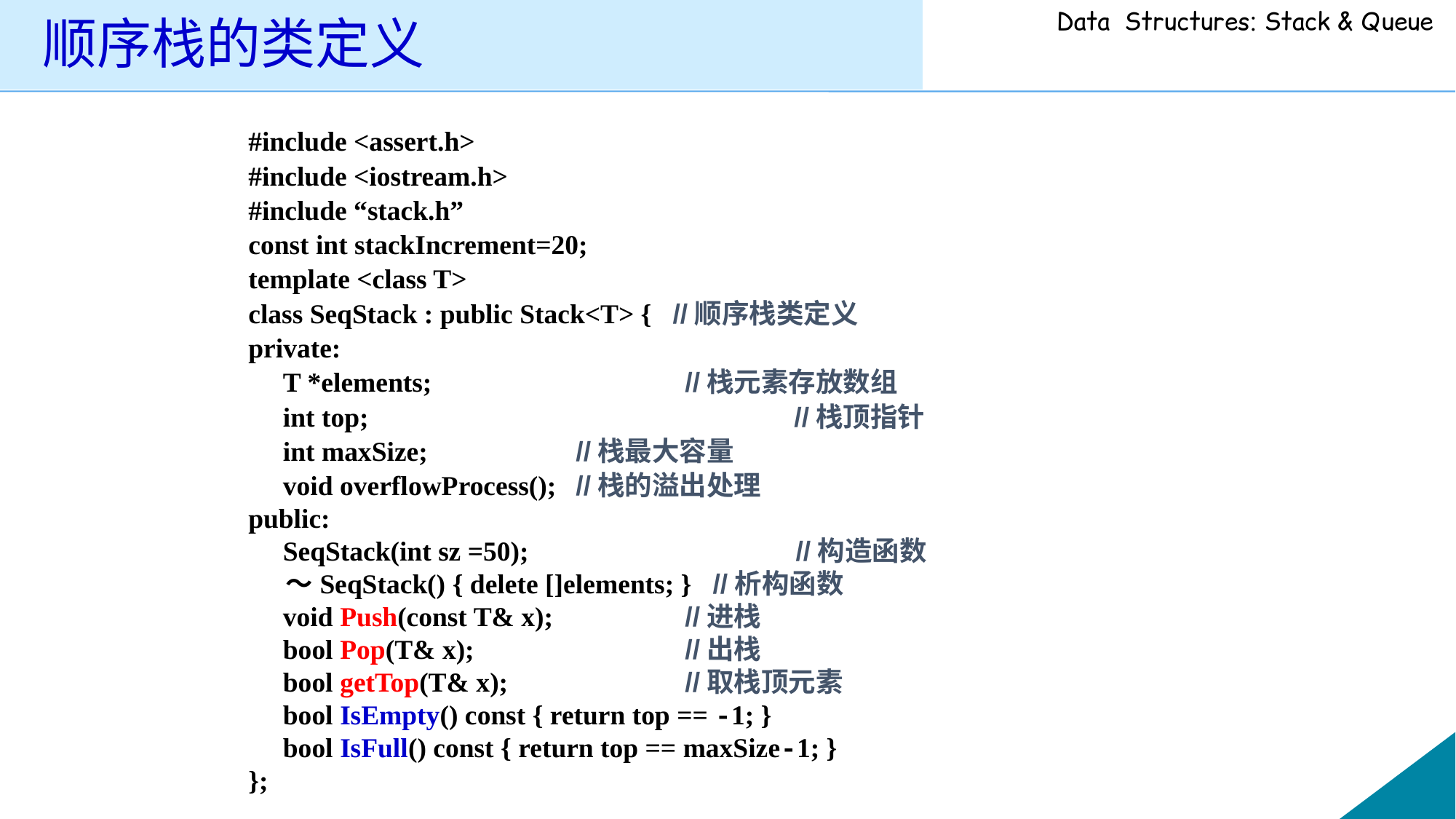

# 顺序栈的类定义
#include <assert.h>
#include <iostream.h>
#include “stack.h”
const int stackIncrement=20;
template <class T>
class SeqStack : public Stack<T> {   //顺序栈类定义
private:
     T *elements;			//栈元素存放数组
     int top;				//栈顶指针
     int maxSize;               	//栈最大容量
     void overflowProcess();	//栈的溢出处理
public:
     SeqStack(int sz =50);		                //构造函数
     ～SeqStack() { delete []elements; }   //析构函数
     void Push(const T& x);	 	//进栈
     bool Pop(T& x);		//出栈
     bool getTop(T& x);		//取栈顶元素
     bool IsEmpty() const { return top == -1; }
     bool IsFull() const { return top == maxSize-1; }
};